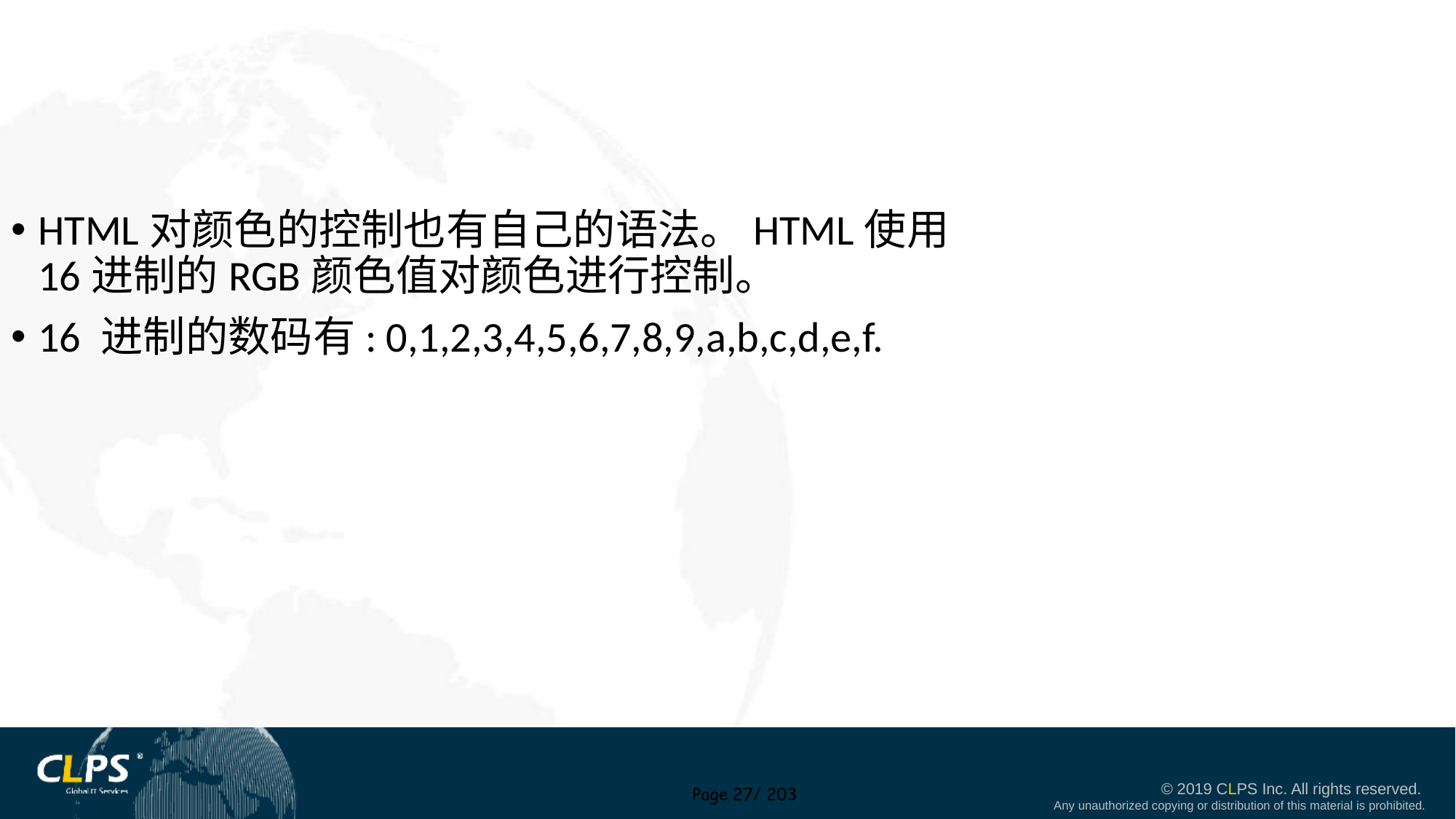

HTML对颜色的控制也有自己的语法。HTML使用16进制的RGB颜色值对颜色进行控制。
16 进制的数码有: 0,1,2,3,4,5,6,7,8,9,a,b,c,d,e,f.
Page 27/ 203